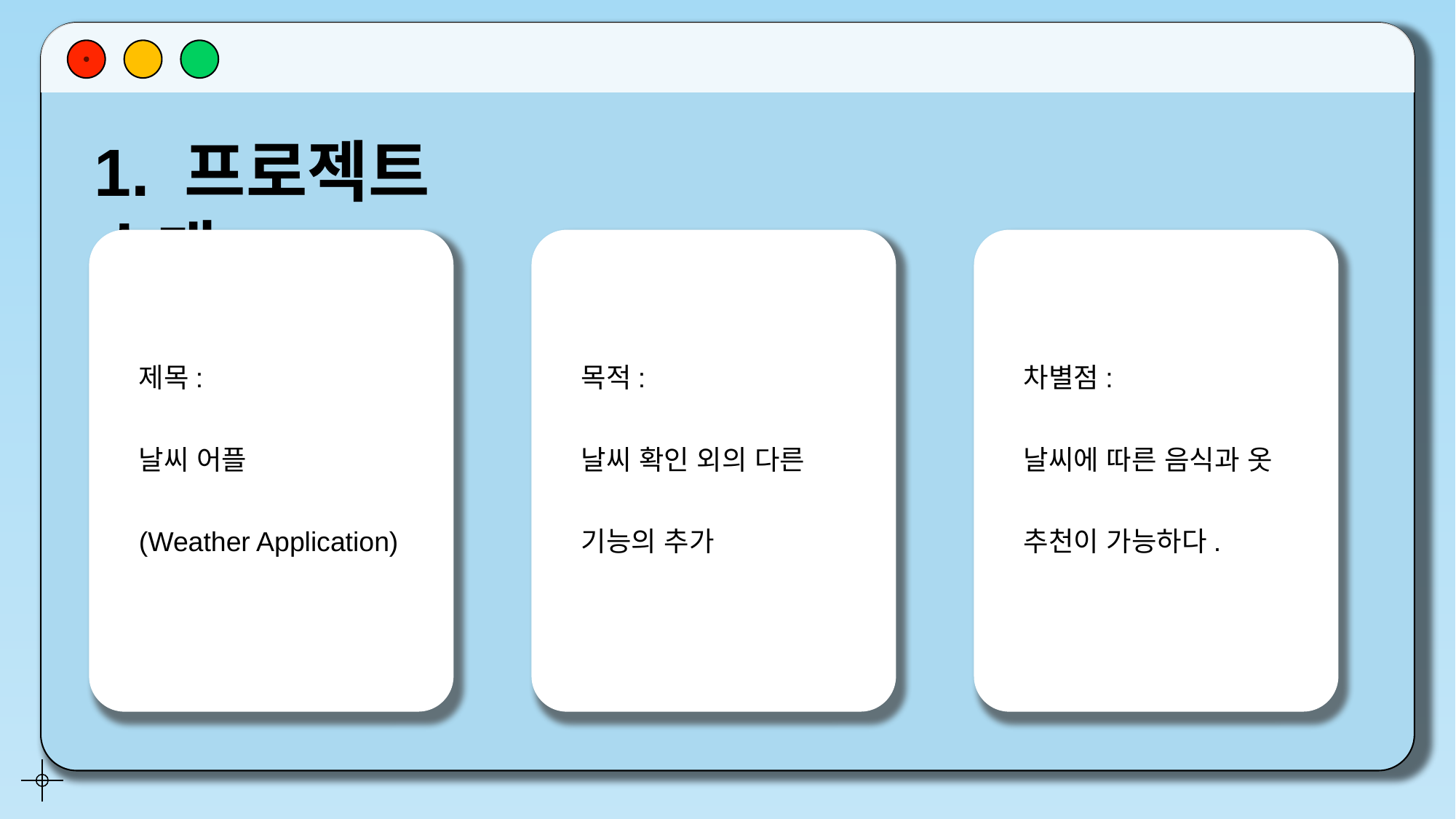

1. 프로젝트 소개

제목:
날씨 어플
(Weather Application)
목적:
날씨 확인 외의 다른 기능의 추가
차별점:
날씨에 따른 음식과 옷 추천이 가능하다.